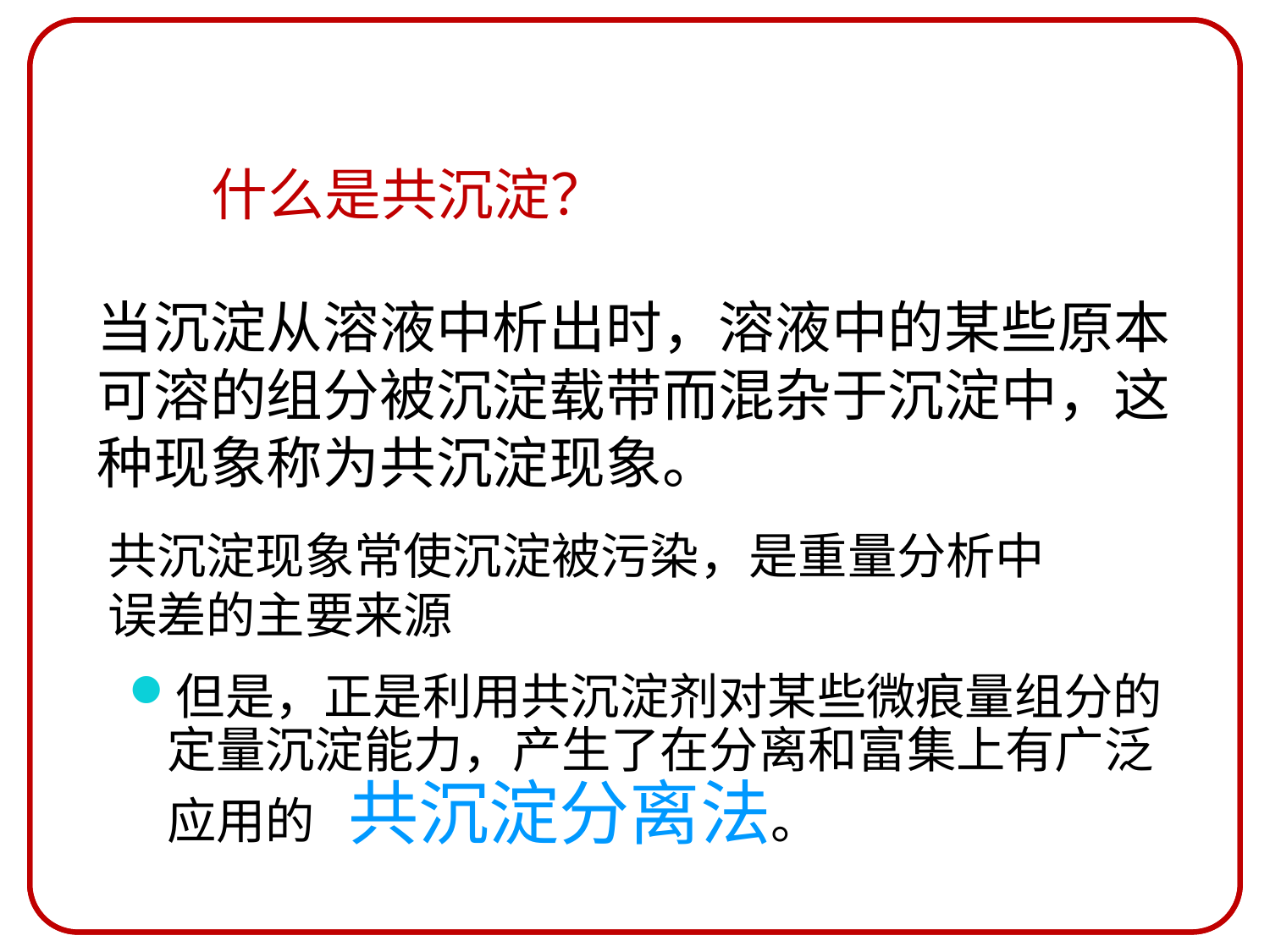

什么是共沉淀？
当沉淀从溶液中析出时，溶液中的某些原本可溶的组分被沉淀载带而混杂于沉淀中，这种现象称为共沉淀现象。
共沉淀现象常使沉淀被污染，是重量分析中误差的主要来源

但是，正是利用共沉淀剂对某些微痕量组分的定量沉淀能力，产生了在分离和富集上有广泛应用的   共沉淀分离法。